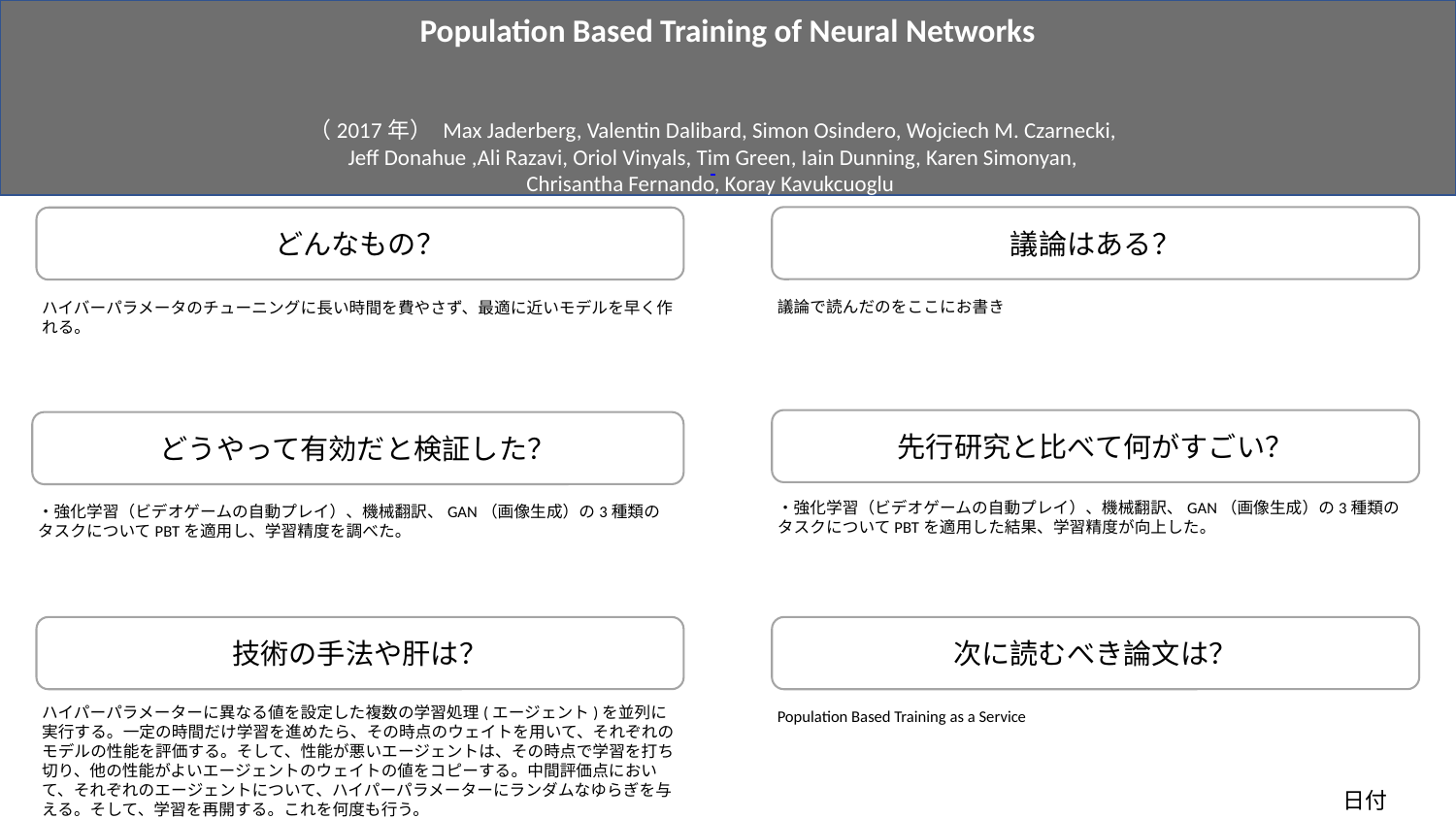

Population Based Training of Neural Networks

（2017年） Max Jaderberg, Valentin Dalibard, Simon Osindero, Wojciech M. Czarnecki, Jeff Donahue ,Ali Razavi, Oriol Vinyals, Tim Green, Iain Dunning, Karen Simonyan, Chrisantha Fernando, Koray Kavukcuoglu

議論はある？

どんなもの？
議論で読んだのをここにお書き
ハイバーパラメータのチューニングに長い時間を費やさず、最適に近いモデルを早く作れる。

先行研究と比べて何がすごい？

どうやって有効だと検証した？
・強化学習（ビデオゲームの自動プレイ）、機械翻訳、GAN（画像生成）の3種類のタスクについてPBTを適用した結果、学習精度が向上した。

・強化学習（ビデオゲームの自動プレイ）、機械翻訳、GAN（画像生成）の3種類のタスクについてPBTを適用し、学習精度を調べた。

技術の手法や肝は？

次に読むべき論文は？
ハイパーパラメーターに異なる値を設定した複数の学習処理(エージェント)を並列に実行する。一定の時間だけ学習を進めたら、その時点のウェイトを用いて、それぞれのモデルの性能を評価する。そして、性能が悪いエージェントは、その時点で学習を打ち切り、他の性能がよいエージェントのウェイトの値をコピーする。中間評価点において、それぞれのエージェントについて、ハイパーパラメーターにランダムなゆらぎを与える。そして、学習を再開する。これを何度も行う。
Population Based Training as a Service
日付